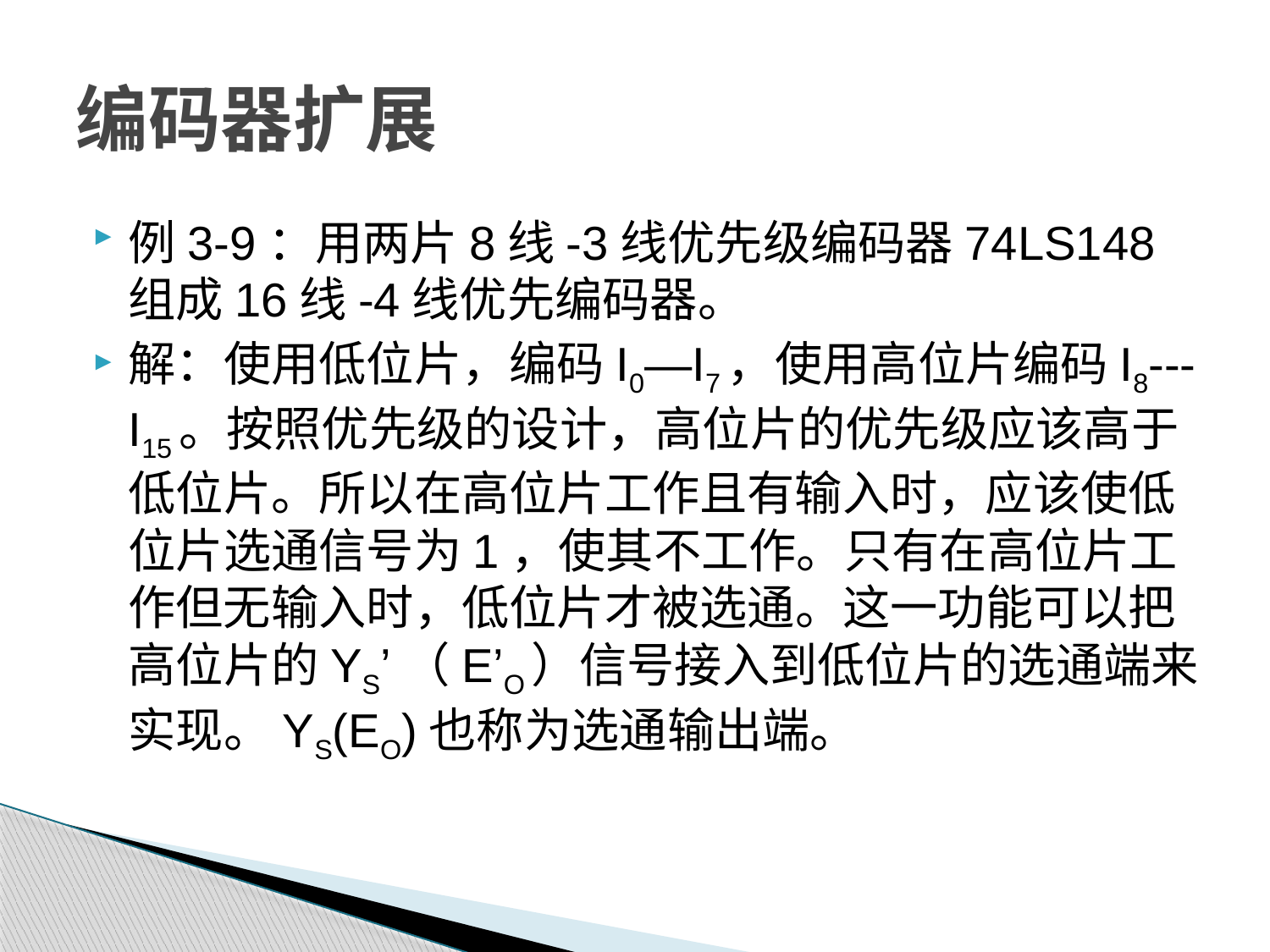

# 编码器扩展
例3-9：用两片8线-3线优先级编码器74LS148组成16线-4线优先编码器。
解：使用低位片，编码I0—I7，使用高位片编码I8---I15。按照优先级的设计，高位片的优先级应该高于低位片。所以在高位片工作且有输入时，应该使低位片选通信号为1，使其不工作。只有在高位片工作但无输入时，低位片才被选通。这一功能可以把高位片的YS’（E’O）信号接入到低位片的选通端来实现。YS(EO)也称为选通输出端。